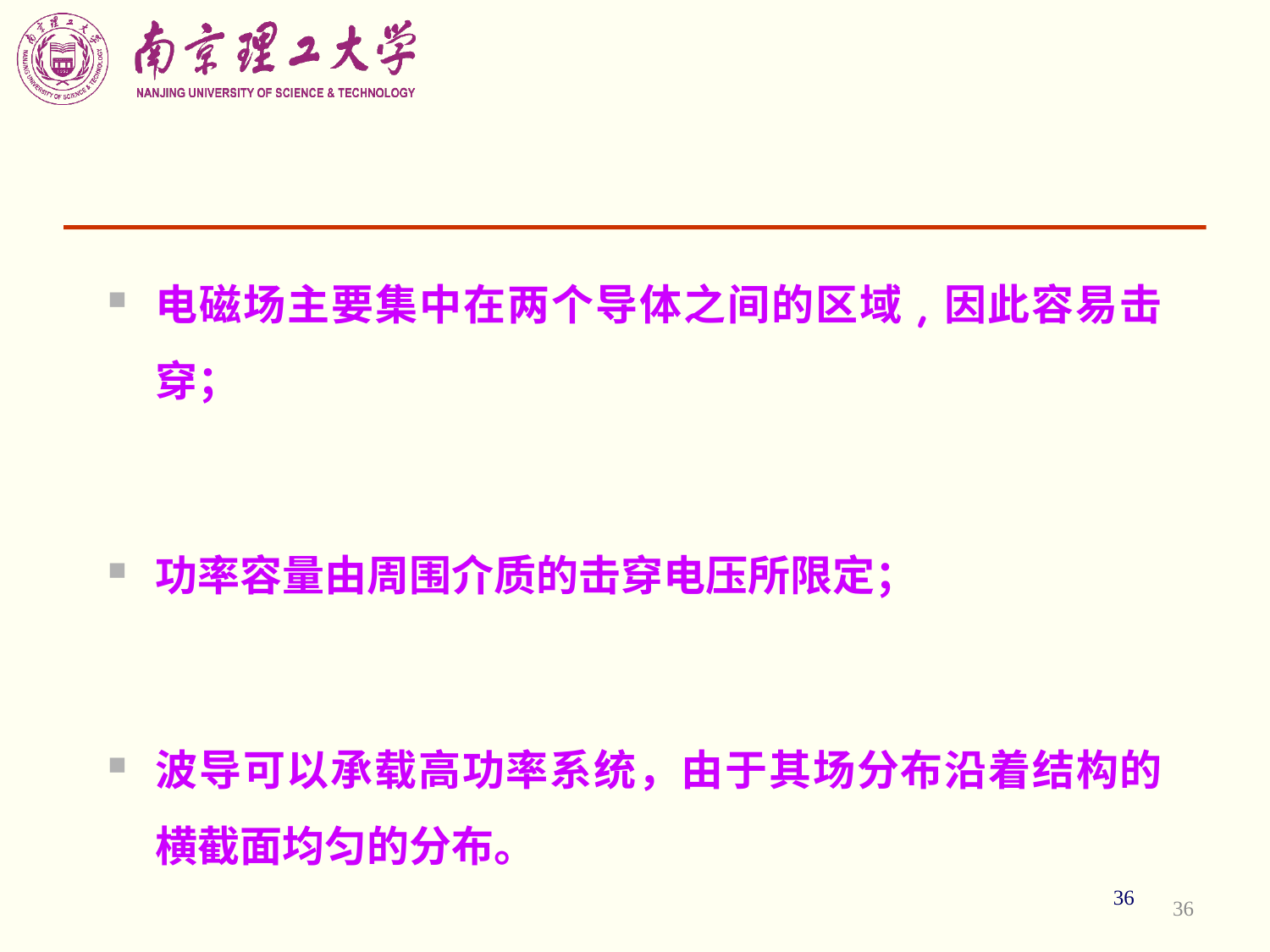

电磁场主要集中在两个导体之间的区域,因此容易击穿；

功率容量由周围介质的击穿电压所限定；

波导可以承载高功率系统，由于其场分布沿着结构的横截面均匀的分布。

36